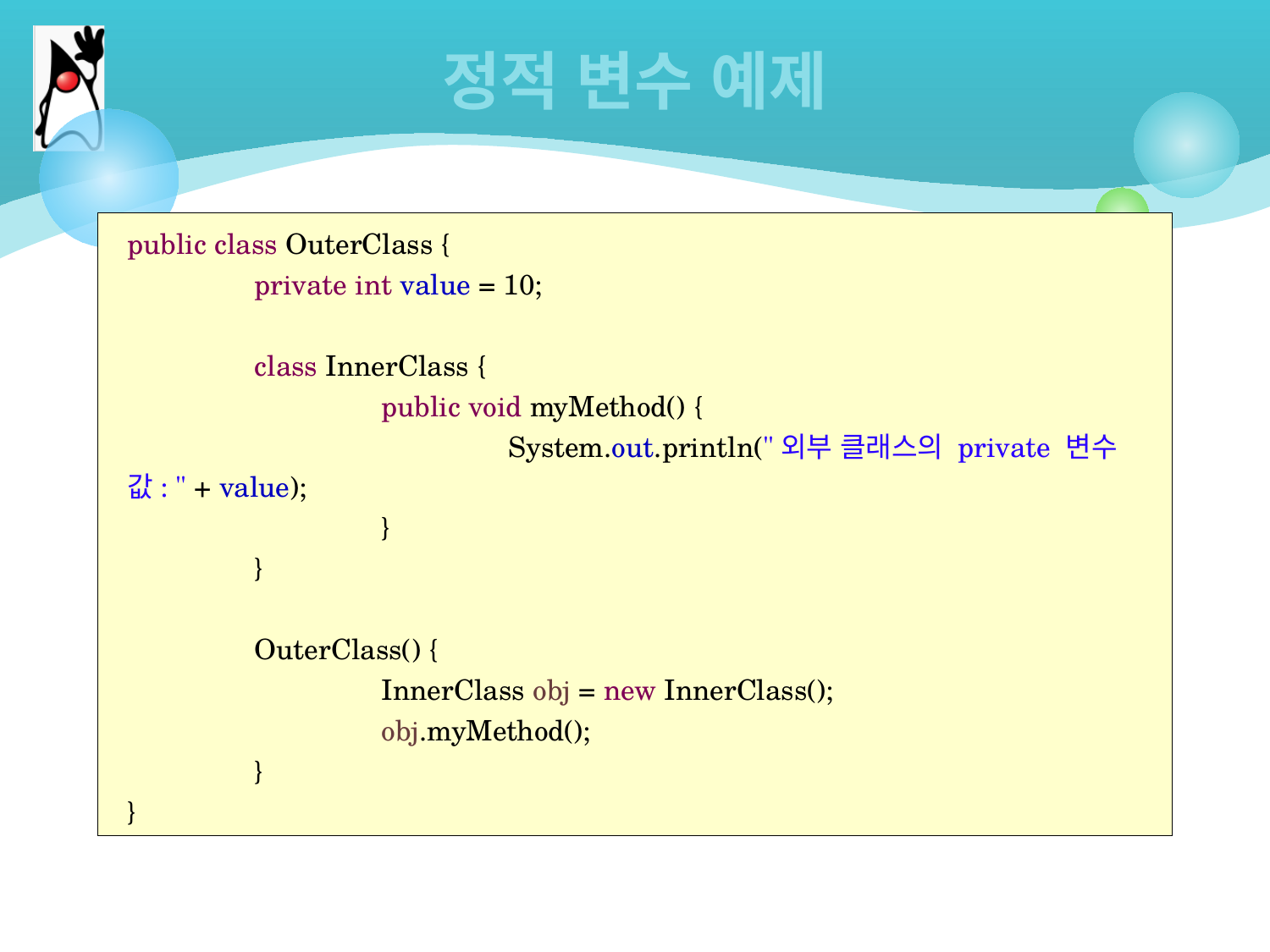

# 정적 변수 예제
public class OuterClass {
	private int value = 10;

	class InnerClass {
		public void myMethod() {
			System.out.println("외부 클래스의 private 변수 값: " + value);
		}
	}

	OuterClass() {
		InnerClass obj = new InnerClass();
		obj.myMethod();
	}
}